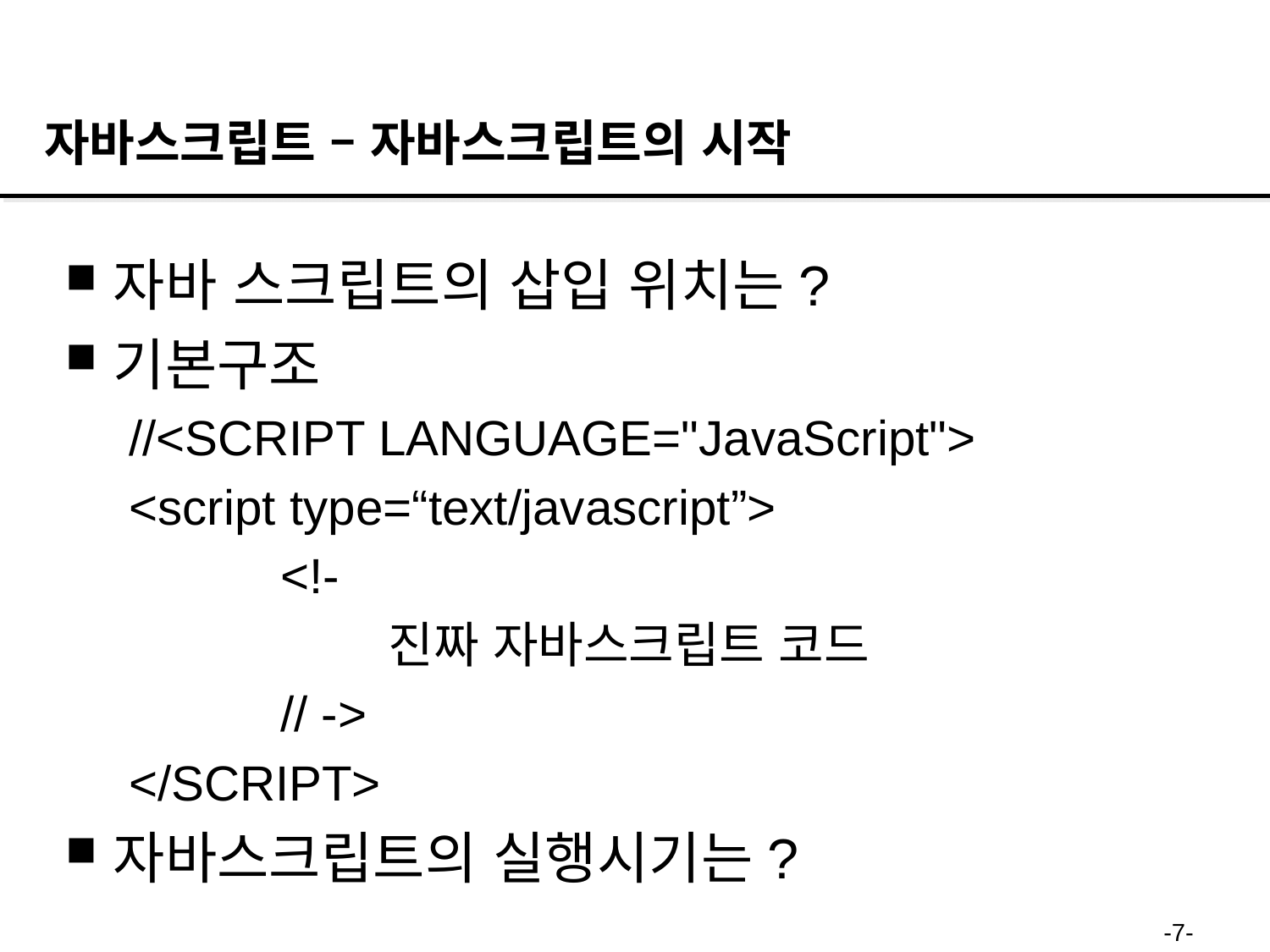

자바스크립트 – 자바스크립트의 시작
자바 스크립트의 삽입 위치는?
기본구조
//<SCRIPT LANGUAGE="JavaScript">
<script type=“text/javascript”>
           <!-
                  진짜 자바스크립트 코드
           // ->
</SCRIPT>
자바스크립트의 실행시기는?
-7-